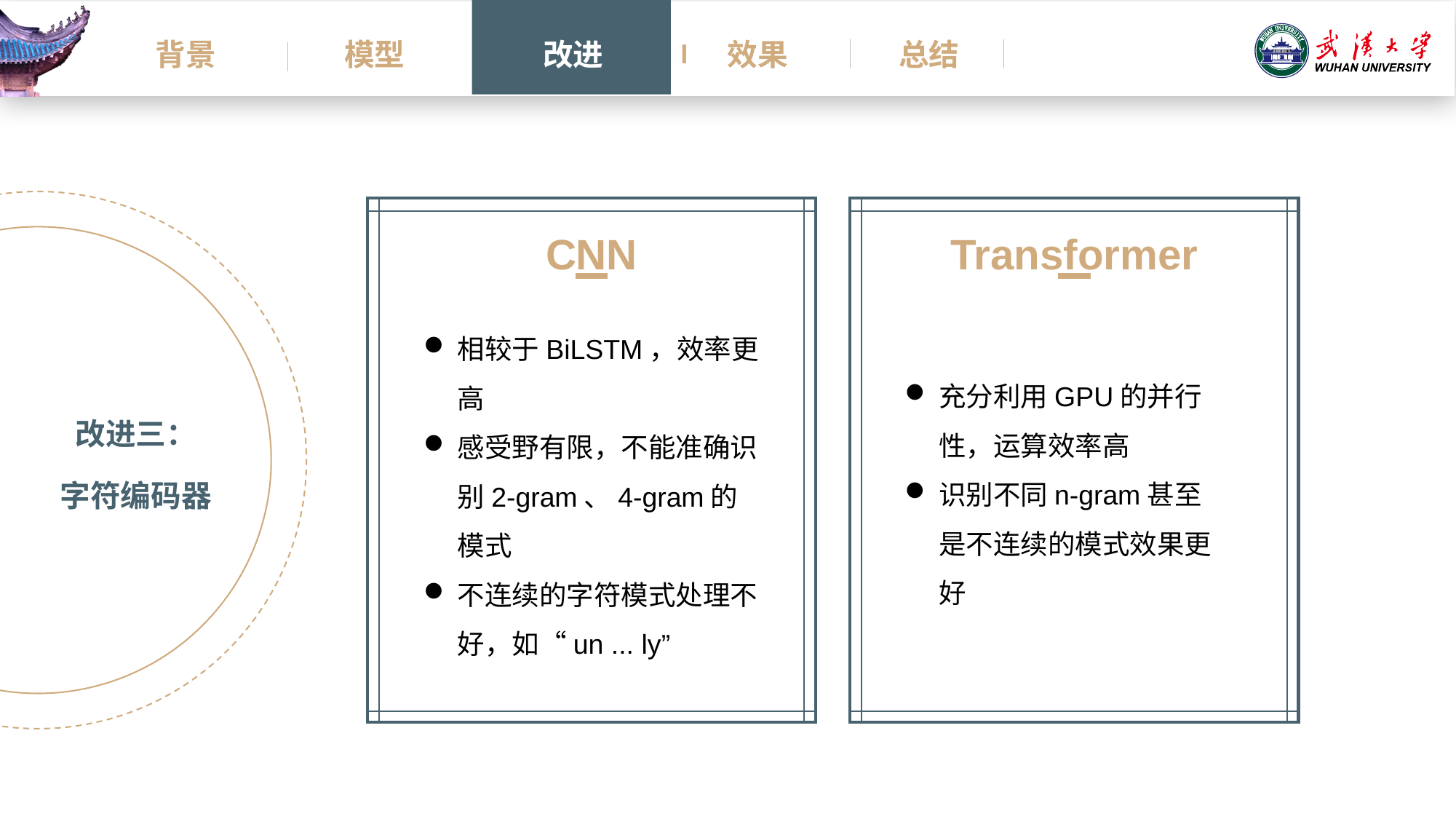

背景
模型
改进
效果
总结

CNN

Transformer

相较于BiLSTM，效率更高
感受野有限，不能准确识别2-gram、4-gram的模式
不连续的字符模式处理不好，如“un ... ly”
充分利用GPU的并行性，运算效率高
识别不同n-gram甚至是不连续的模式效果更好
改进三：
字符编码器